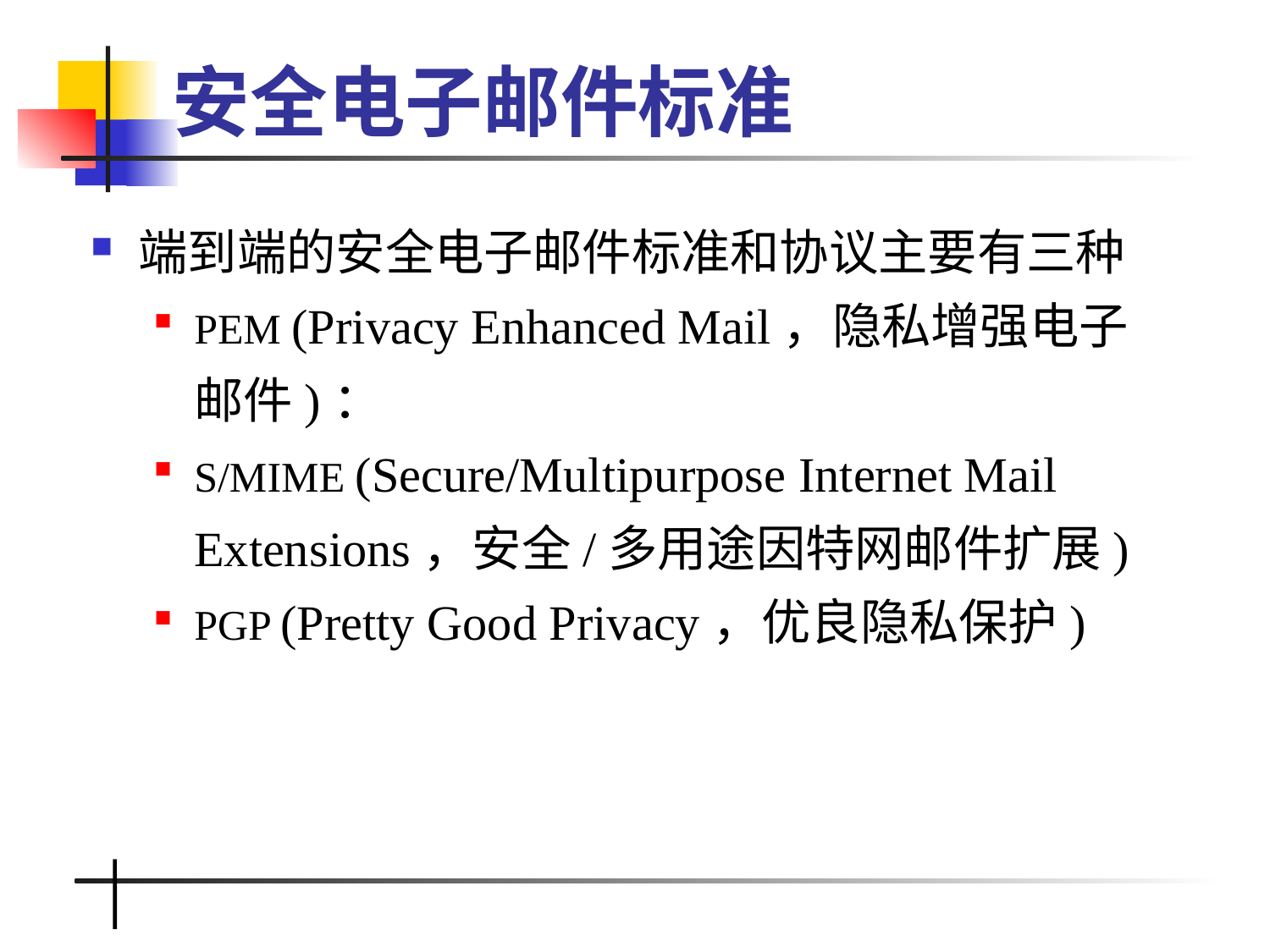

# 安全电子邮件标准
端到端的安全电子邮件标准和协议主要有三种
PEM (Privacy Enhanced Mail，隐私增强电子邮件)：
S/MIME (Secure/Multipurpose Internet Mail Extensions，安全/多用途因特网邮件扩展)
PGP (Pretty Good Privacy，优良隐私保护)